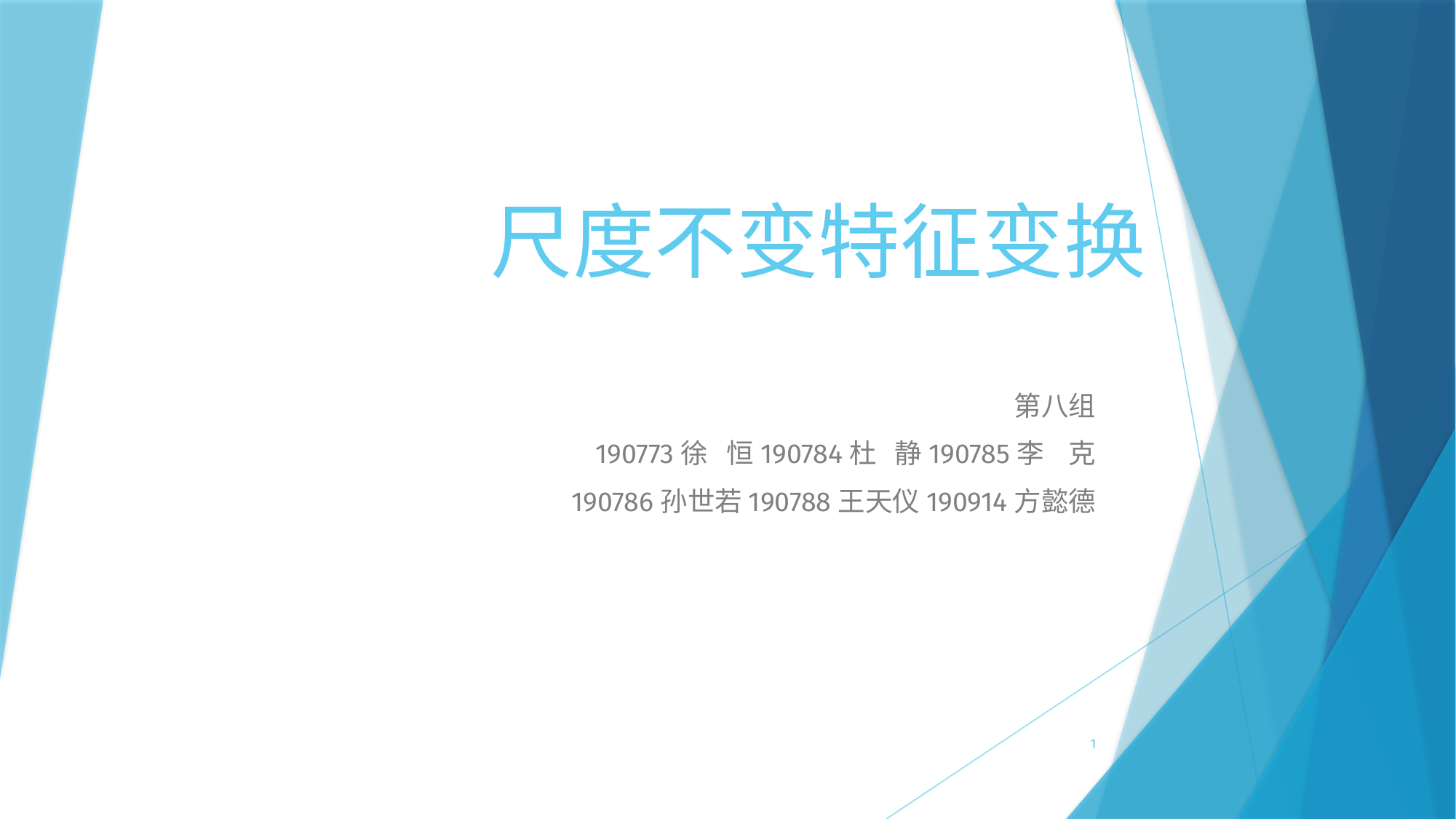

# 尺度不变特征变换

第八组
  190773徐   恒190784杜   静190785李    克
190786孙世若190788王天仪190914方懿德
1